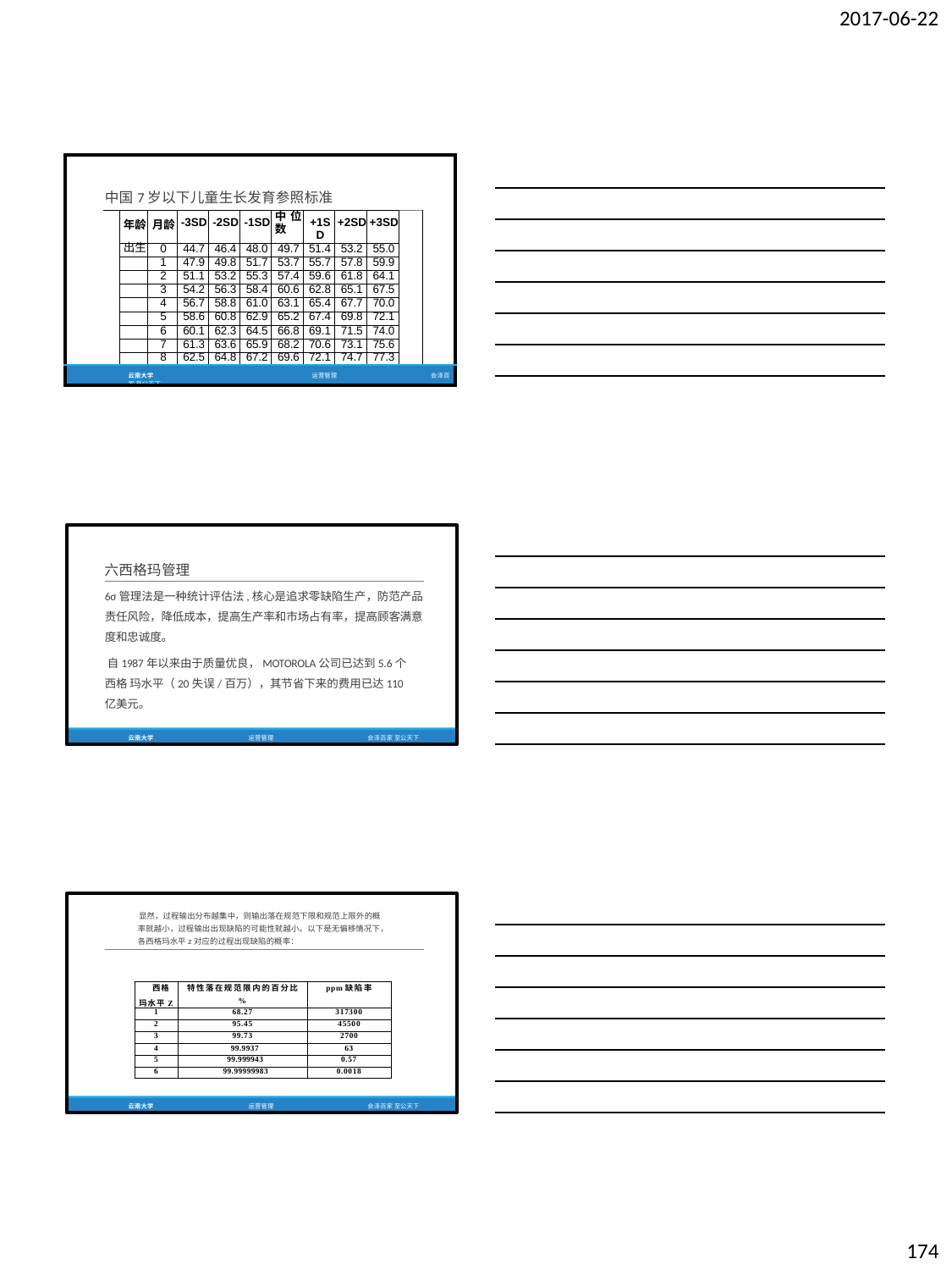

2017-06-22
|  | 中国7岁以下儿童生长发育参照标准 |  |  |  |  |  |  |  |  |  |  |  |
| --- | --- | --- | --- | --- | --- | --- | --- | --- | --- | --- | --- | --- |
|  |  | 年龄 | 月龄 | -3SD | -2SD | -1SD | 中位 数 | +1SD | +2SD | +3SD |  |  |
|  |  | 出生 | 0 | 44.7 | 46.4 | 48.0 | 49.7 | 51.4 | 53.2 | 55.0 |  |  |
|  |  |  | 1 | 47.9 | 49.8 | 51.7 | 53.7 | 55.7 | 57.8 | 59.9 |  |  |
|  |  |  | 2 | 51.1 | 53.2 | 55.3 | 57.4 | 59.6 | 61.8 | 64.1 |  |  |
|  |  |  | 3 | 54.2 | 56.3 | 58.4 | 60.6 | 62.8 | 65.1 | 67.5 |  |  |
|  |  |  | 4 | 56.7 | 58.8 | 61.0 | 63.1 | 65.4 | 67.7 | 70.0 |  |  |
|  |  |  | 5 | 58.6 | 60.8 | 62.9 | 65.2 | 67.4 | 69.8 | 72.1 |  |  |
|  |  |  | 6 | 60.1 | 62.3 | 64.5 | 66.8 | 69.1 | 71.5 | 74.0 |  |  |
|  |  |  | 7 | 61.3 | 63.6 | 65.9 | 68.2 | 70.6 | 73.1 | 75.6 |  |  |
|  |  |  | 8 | 62.5 | 64.8 | 67.2 | 69.6 | 72.1 | 74.7 | 77.3 |  |  |
| 云南大学 运营管理 会泽百家 至公天下 |  |  |  |  |  |  |  |  |  |  |  |  |

六西格玛管理
6σ管理法是一种统计评估法,核心是追求零缺陷生产，防范产品 责任风险，降低成本，提高生产率和市场占有率，提高顾客满意 度和忠诚度。
自1987年以来由于质量优良，MOTOROLA公司已达到5.6个西格 玛水平（20失误/百万），其节省下来的费用已达110亿美元。

云南大学
运营管理
会泽百家 至公天下

显然，过程输出分布越集中，则输出落在规范下限和规范上限外的概 率就越小，过程输出出现缺陷的可能性就越小。以下是无偏移情况下，  各西格玛水平z对应的过程出现缺陷的概率：

| 西格 玛水平Z | 特性落在规范限内的百分比 % | ppm缺陷率 |
| --- | --- | --- |
| 1 | 68.27 | 317300 |
| 2 | 95.45 | 45500 |
| 3 | 99.73 | 2700 |
| 4 | 99.9937 | 63 |
| 5 | 99.999943 | 0.57 |
| 6 | 99.99999983 | 0.0018 |

云南大学
运营管理
会泽百家 至公天下

174